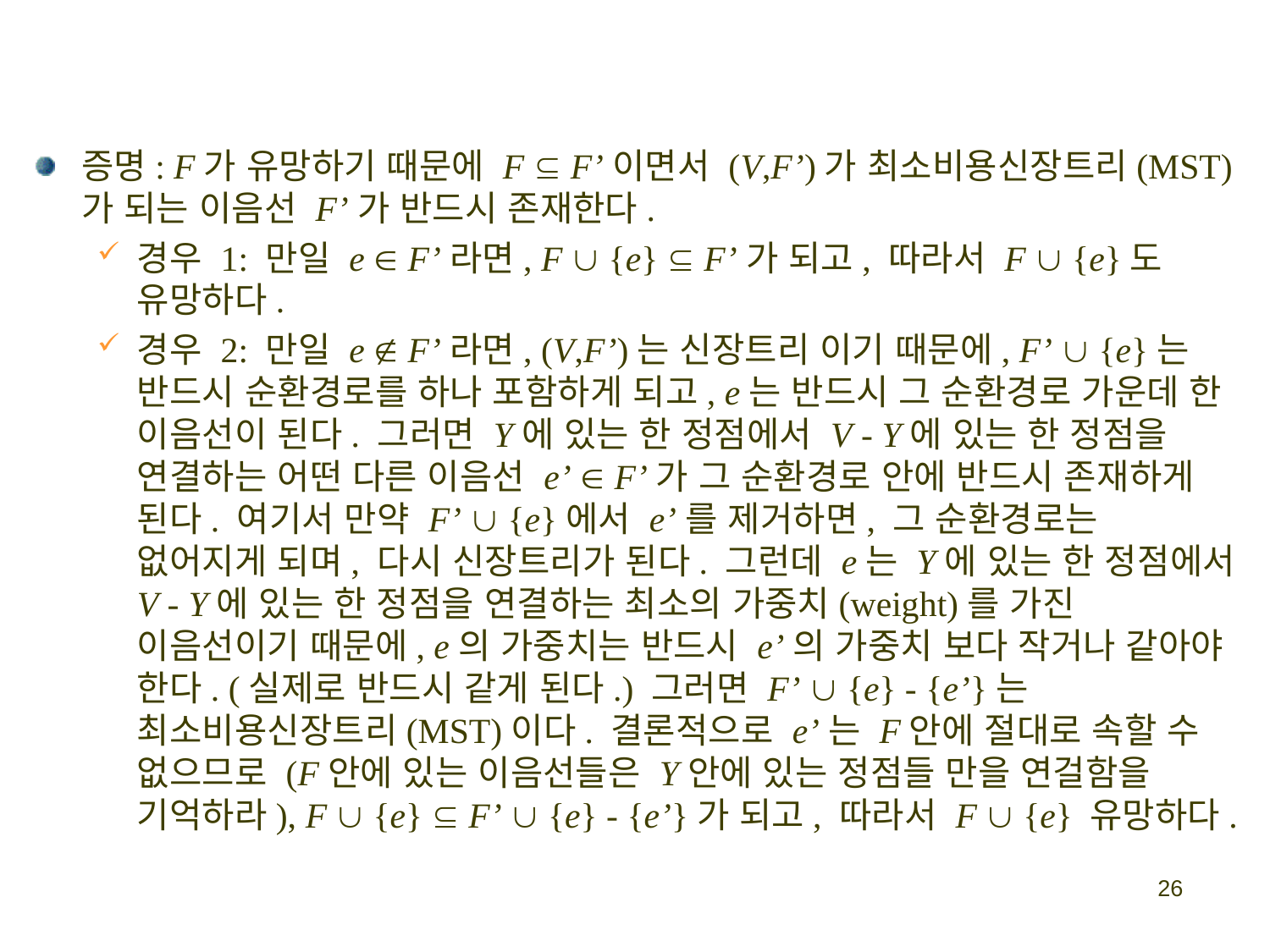

증명: F가 유망하기 때문에 F ⊆ F’이면서 (V,F’)가 최소비용신장트리(MST)가 되는 이음선 F’가 반드시 존재한다.
경우 1: 만일 e ∈ F’라면, F ∪ {e} ⊆ F’가 되고, 따라서 F ∪ {e}도 유망하다.
경우 2: 만일 e ∉ F’라면, (V,F’)는 신장트리 이기 때문에, F’ ∪ {e}는 반드시 순환경로를 하나 포함하게 되고, e는 반드시 그 순환경로 가운데 한 이음선이 된다. 그러면 Y에 있는 한 정점에서 V - Y에 있는 한 정점을 연결하는 어떤 다른 이음선 e’ ∈ F’가 그 순환경로 안에 반드시 존재하게 된다. 여기서 만약 F’ ∪ {e}에서 e’를 제거하면, 그 순환경로는 없어지게 되며, 다시 신장트리가 된다. 그런데 e는 Y에 있는 한 정점에서 V - Y에 있는 한 정점을 연결하는 최소의 가중치(weight)를 가진 이음선이기 때문에, e의 가중치는 반드시 e’의 가중치 보다 작거나 같아야 한다. (실제로 반드시 같게 된다.) 그러면 F’ ∪ {e} - {e’}는 최소비용신장트리(MST)이다. 결론적으로 e’는 F안에 절대로 속할 수 없으므로 (F안에 있는 이음선들은 Y안에 있는 정점들 만을 연걸함을 기억하라), F ∪ {e} ⊆ F’ ∪ {e} - {e’}가 되고, 따라서 F ∪ {e} 유망하다.
26